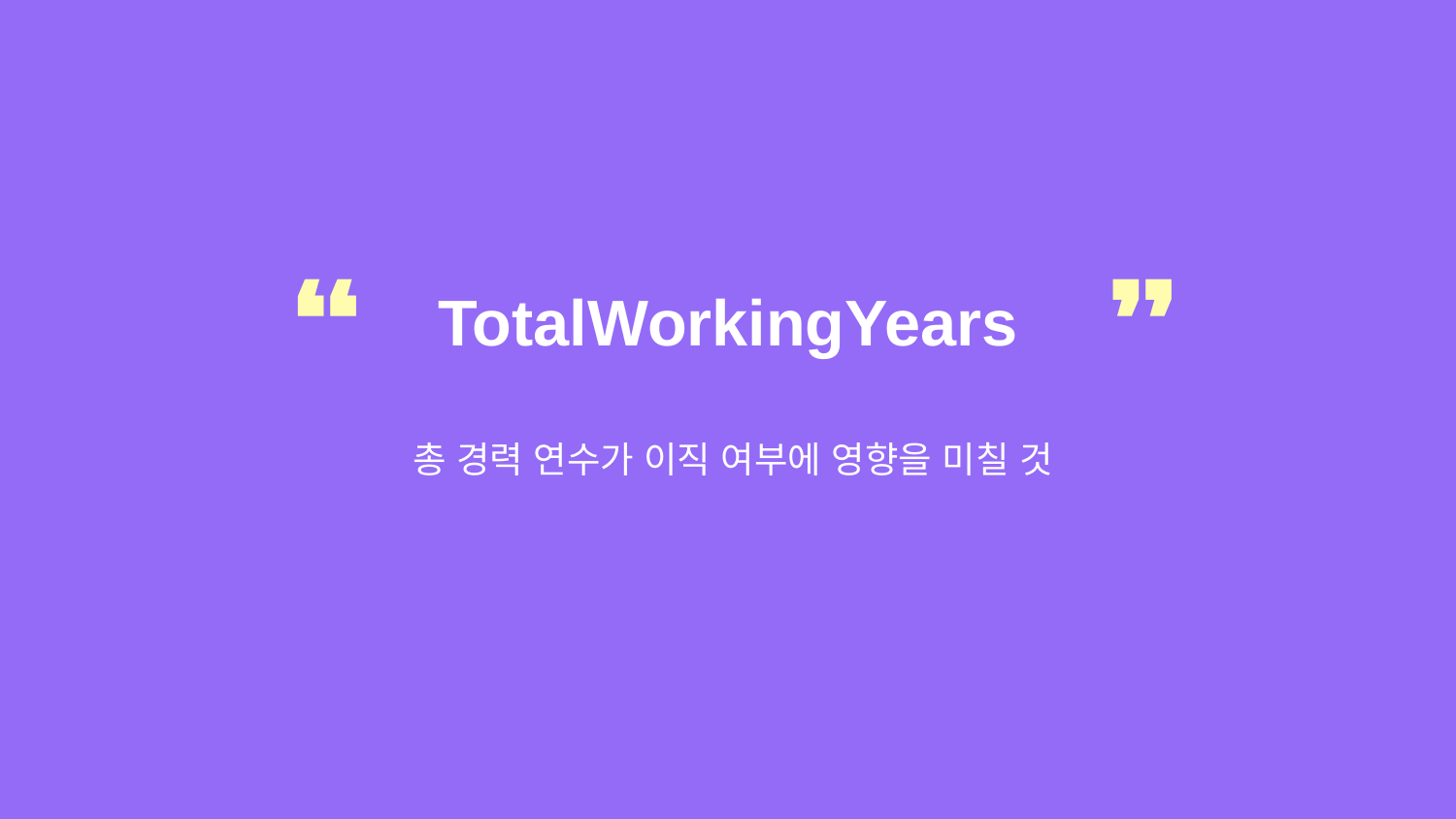

“
”
TotalWorkingYears
총 경력 연수가 이직 여부에 영향을 미칠 것